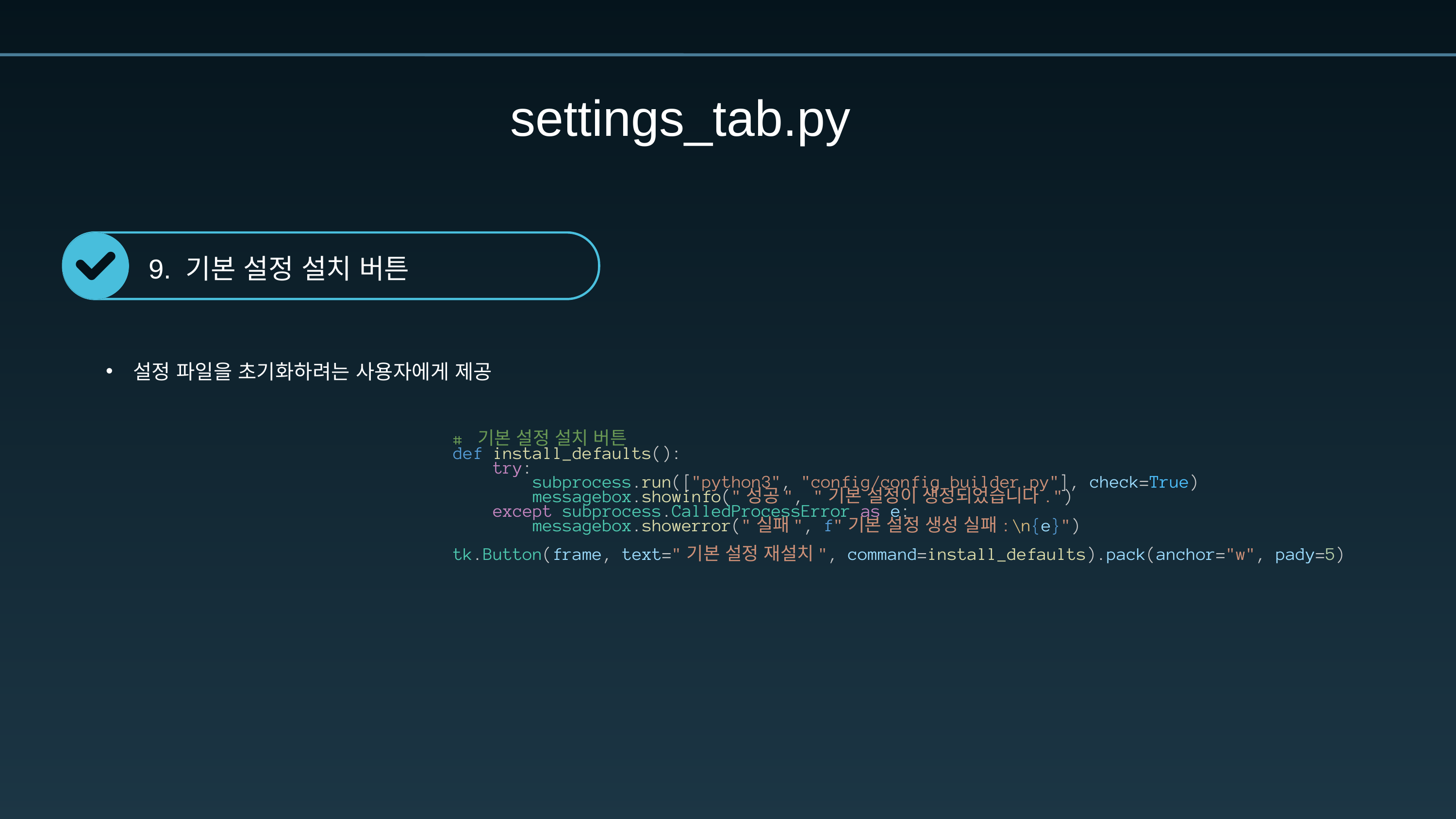

settings_tab.py

9. 기본 설정 설치 버튼
설정 파일을 초기화하려는 사용자에게 제공
    # 기본 설정 설치 버튼
    def install_defaults():
        try:
            subprocess.run(["python3", "config/config_builder.py"], check=True)
            messagebox.showinfo("성공", "기본 설정이 생성되었습니다.")
        except subprocess.CalledProcessError as e:
            messagebox.showerror("실패", f"기본 설정 생성 실패:\n{e}")
    tk.Button(frame, text="기본 설정 재설치", command=install_defaults).pack(anchor="w", pady=5)